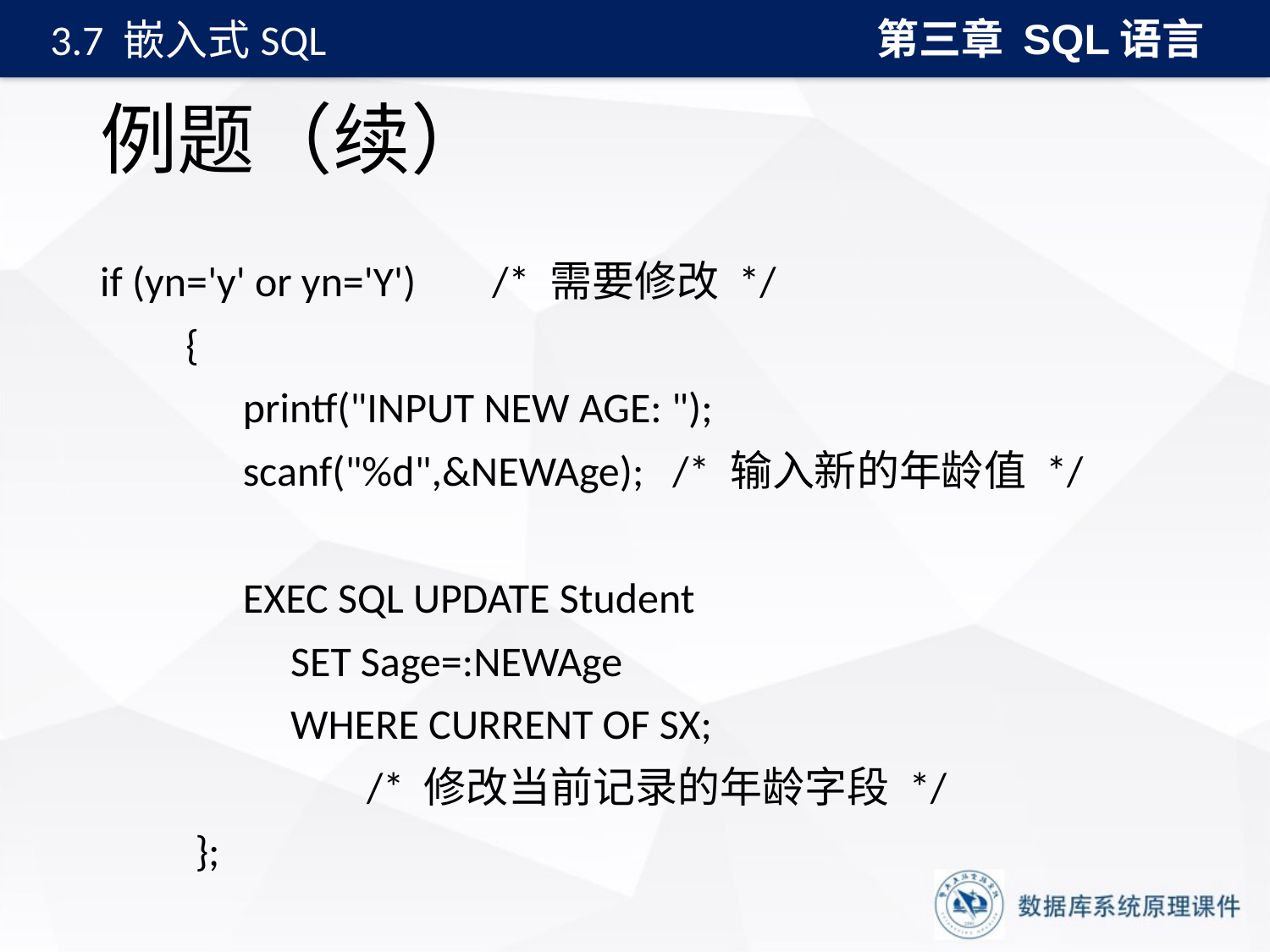

第三章 SQL语言
3.7 嵌入式SQL
# 例题（续）
if (yn='y' or yn='Y')        /* 需要修改 */
         {
               printf("INPUT NEW AGE: ");
               scanf("%d",&NEWAge);   /* 输入新的年龄值 */

               EXEC SQL UPDATE Student
                    SET Sage=:NEWAge
                    WHERE CURRENT OF SX;
                            /* 修改当前记录的年龄字段 */
          };